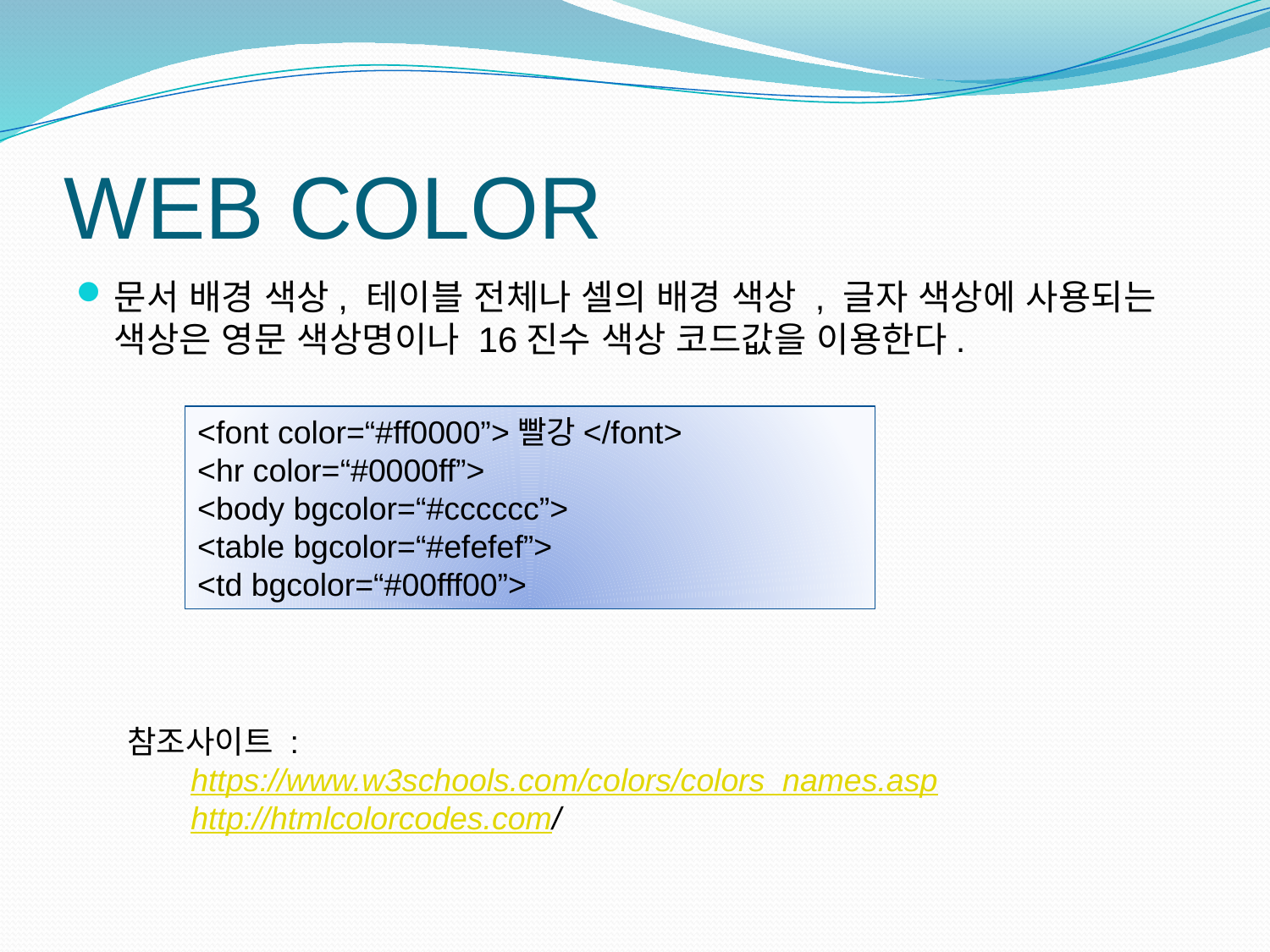

# WEB COLOR
문서 배경 색상, 테이블 전체나 셀의 배경 색상 , 글자 색상에 사용되는 색상은 영문 색상명이나 16진수 색상 코드값을 이용한다.
<font color=“#ff0000”>빨강</font>
<hr color=“#0000ff”>
<body bgcolor=“#cccccc”>
<table bgcolor=“#efefef”>
<td bgcolor=“#00fff00”>
참조사이트 :
https://www.w3schools.com/colors/colors_names.asp
http://htmlcolorcodes.com/